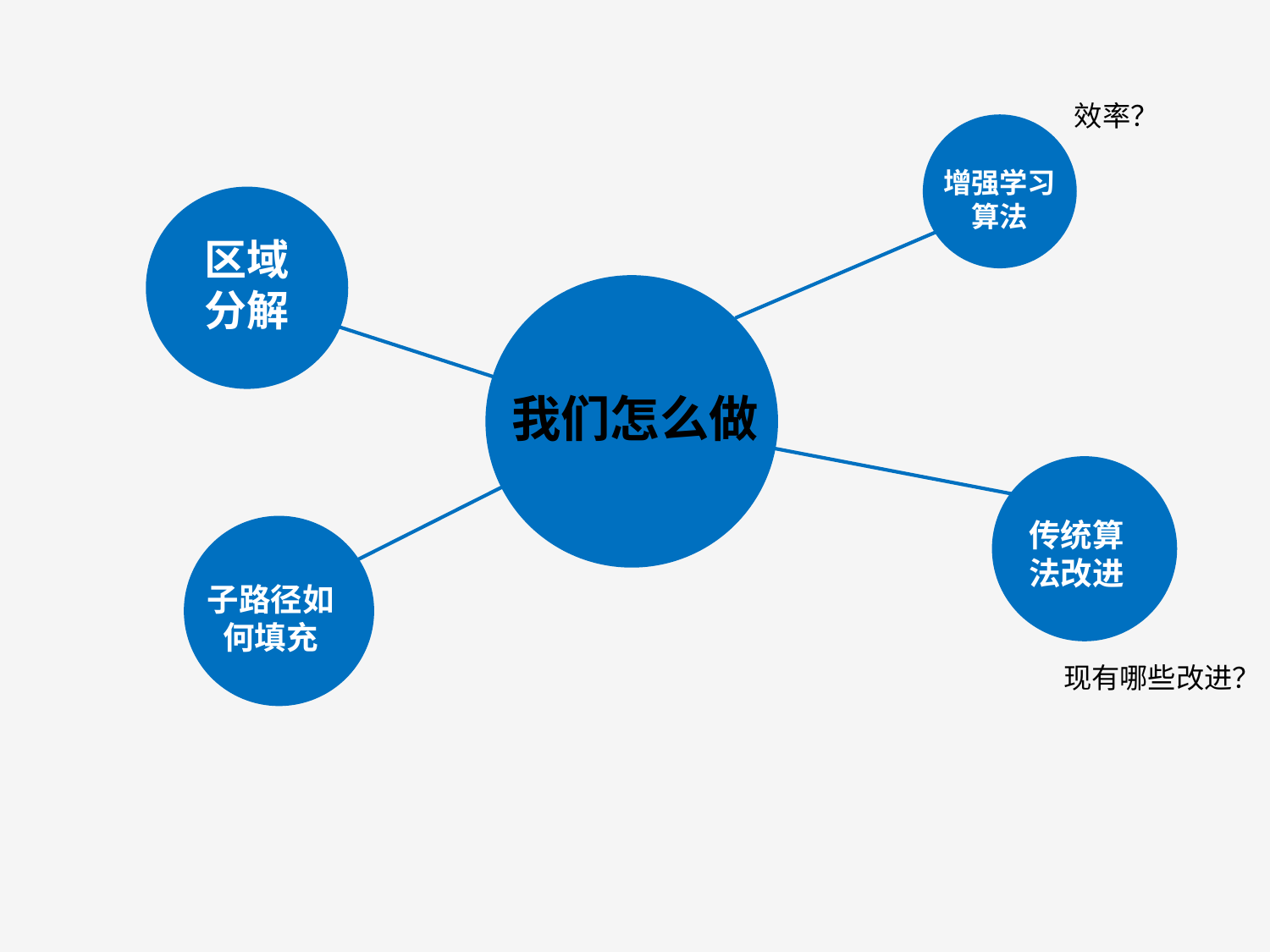

效率？

增强学习算法

区域分解

我们怎么做

传统算法改进

子路径如何填充
现有哪些改进？